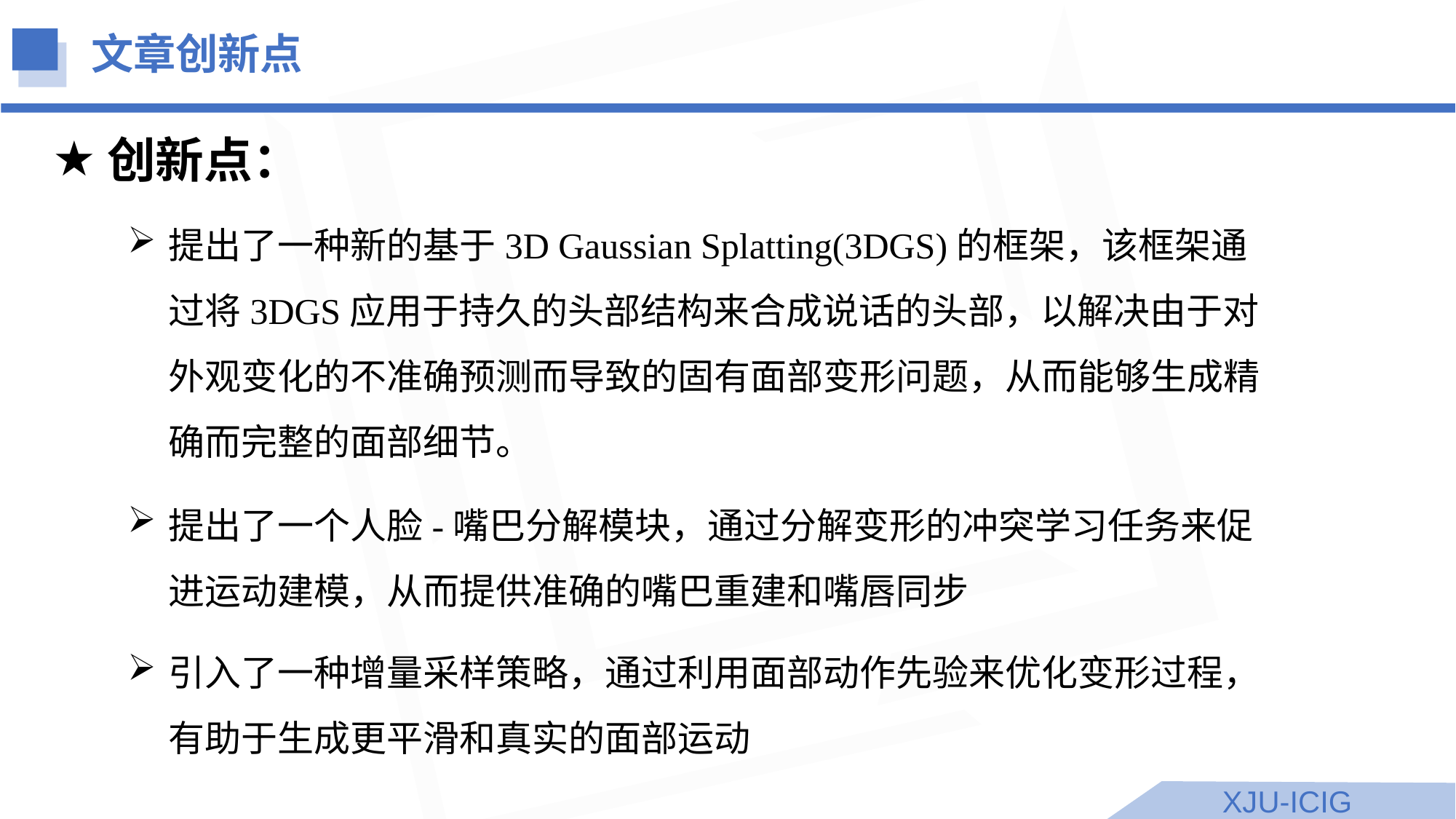

文章创新点

创新点：
提出了一种新的基于3D Gaussian Splatting(3DGS)的框架，该框架通过将3DGS应用于持久的头部结构来合成说话的头部，以解决由于对外观变化的不准确预测而导致的固有面部变形问题，从而能够生成精确而完整的面部细节。
提出了一个人脸-嘴巴分解模块，通过分解变形的冲突学习任务来促进运动建模，从而提供准确的嘴巴重建和嘴唇同步
引入了一种增量采样策略，通过利用面部动作先验来优化变形过程，有助于生成更平滑和真实的面部运动
XJU-ICIG